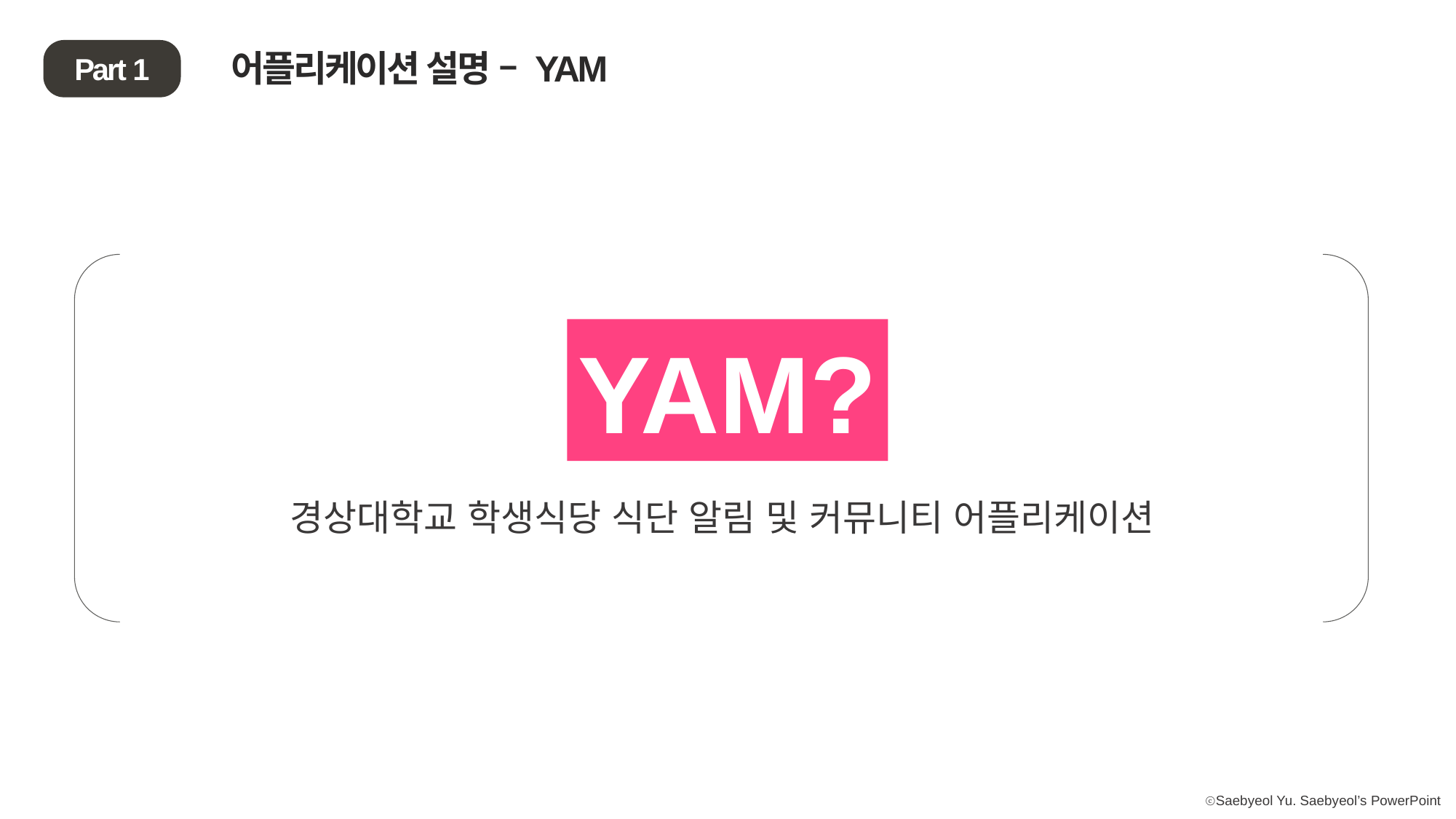

어플리케이션 설명 – YAM
Part 1

YAM?
경상대학교 학생식당 식단 알림 및 커뮤니티 어플리케이션